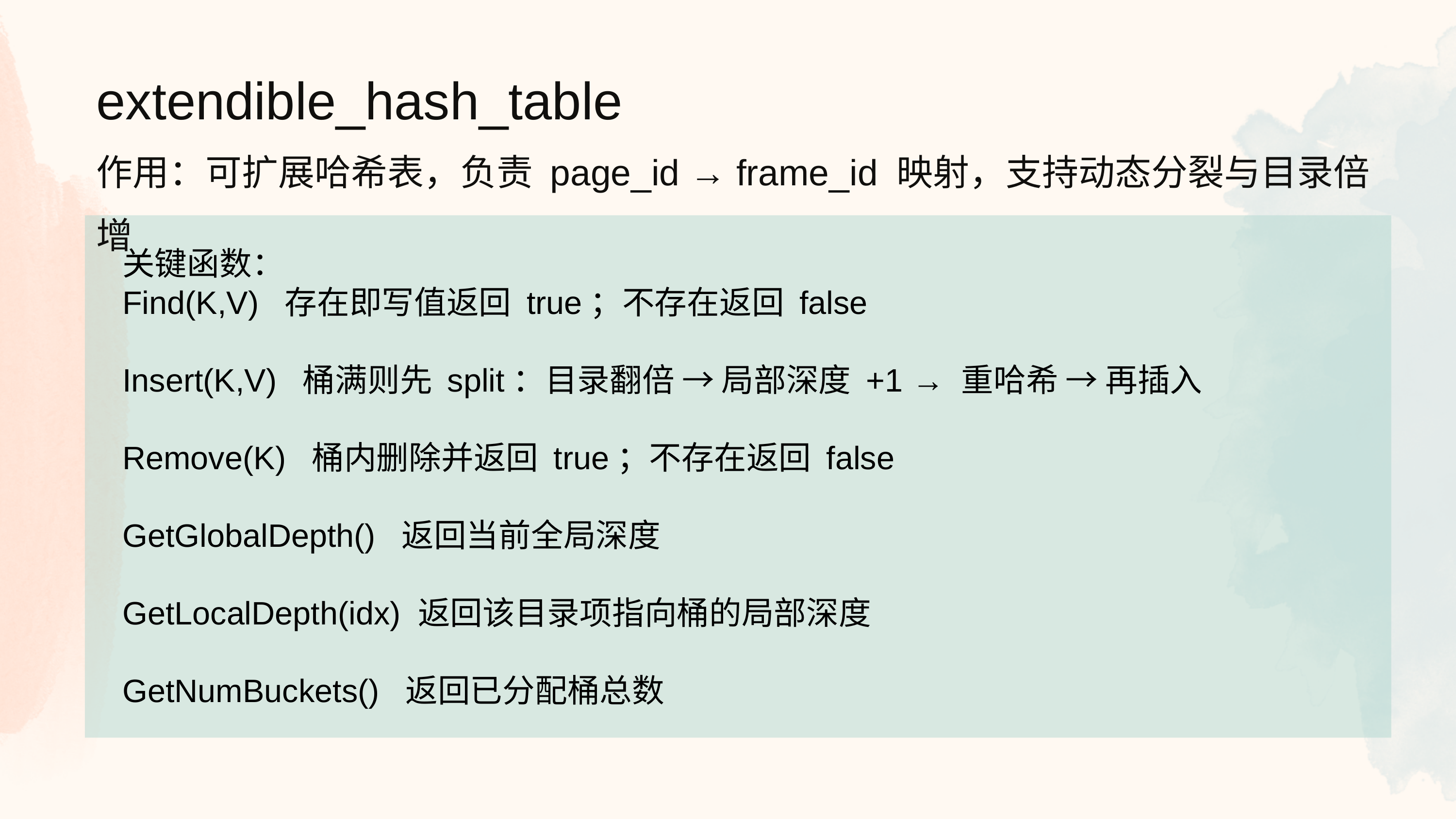

extendible_hash_table
作用：可扩展哈希表，负责 page_id → frame_id 映射，支持动态分裂与目录倍增

关键函数：
Find(K,V)  存在即写值返回 true；不存在返回 false

Insert(K,V)  桶满则先 split：目录翻倍 → 局部深度 +1 → 重哈希 → 再插入

Remove(K)  桶内删除并返回 true；不存在返回 false

GetGlobalDepth()  返回当前全局深度

GetLocalDepth(idx) 返回该目录项指向桶的局部深度

GetNumBuckets()  返回已分配桶总数